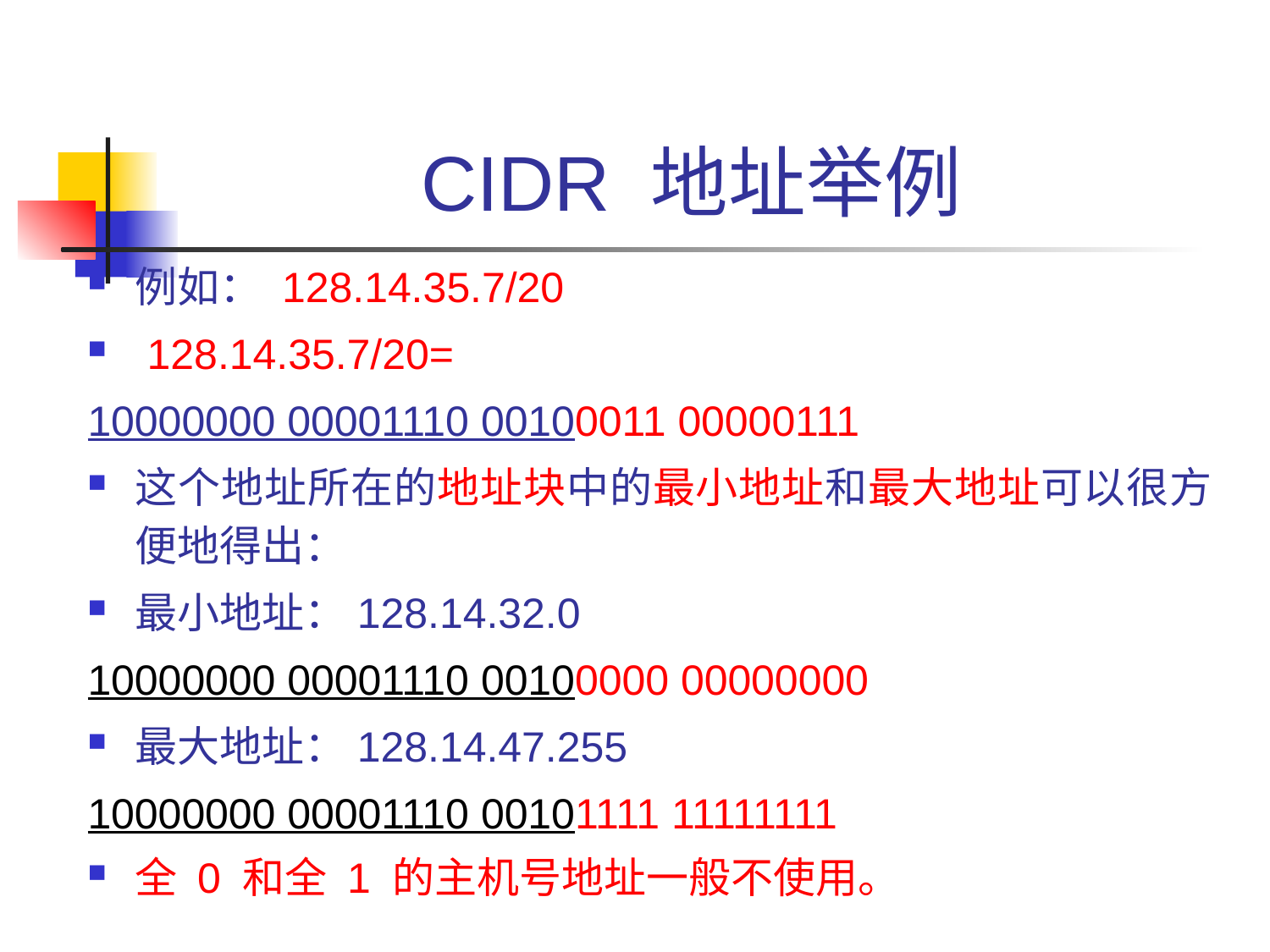

CIDR 地址举例
例如： 128.14.35.7/20
 128.14.35.7/20=
10000000 00001110 00100011 00000111
这个地址所在的地址块中的最小地址和最大地址可以很方便地得出：
最小地址：128.14.32.0
10000000 00001110 00100000 00000000
最大地址：128.14.47.255
10000000 00001110 00101111 11111111
全 0 和全 1 的主机号地址一般不使用。